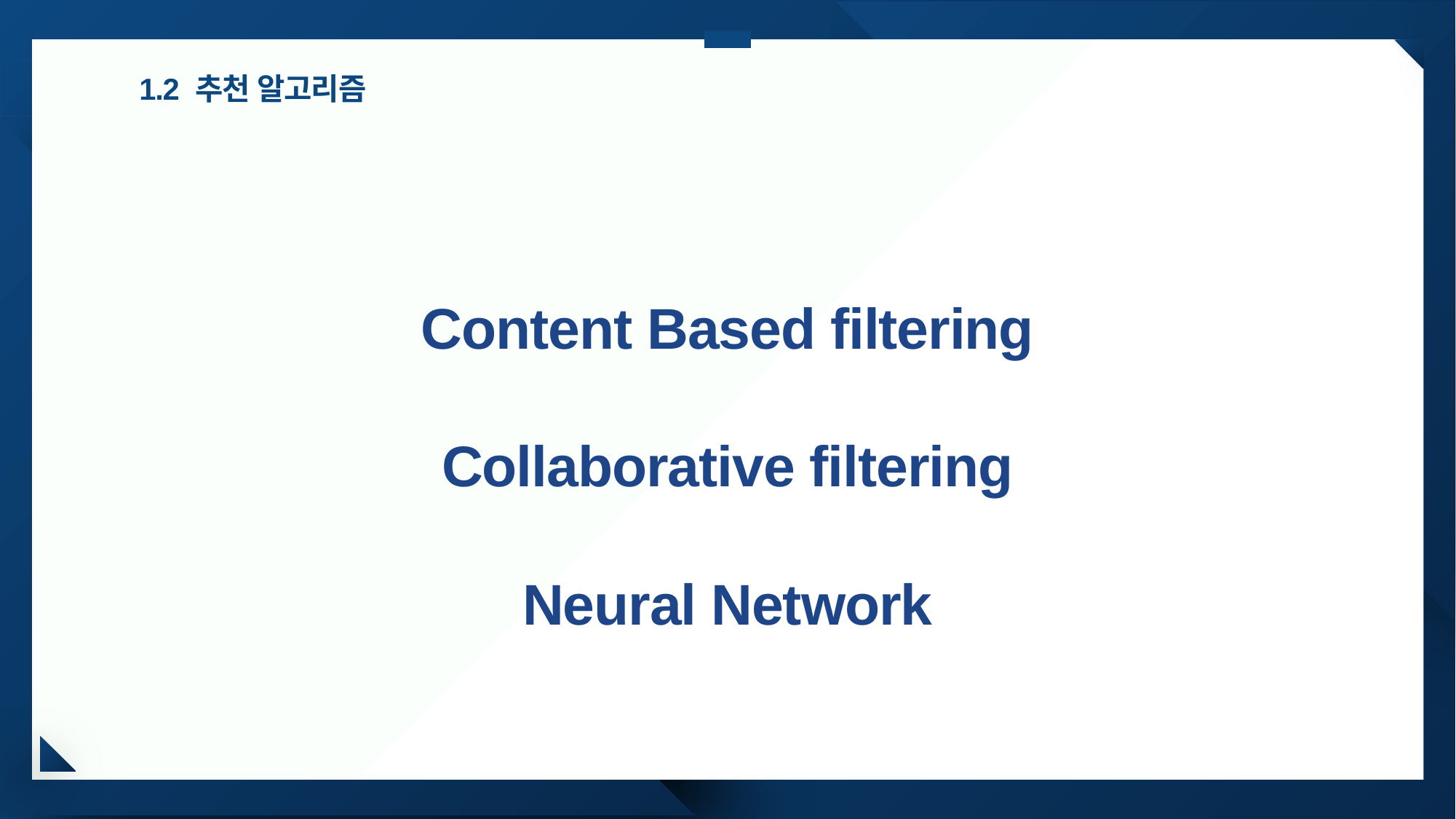

# 1.2 추천 알고리즘
Content Based filtering
Collaborative filtering
Neural Network

Inspired by Pantone Color
7